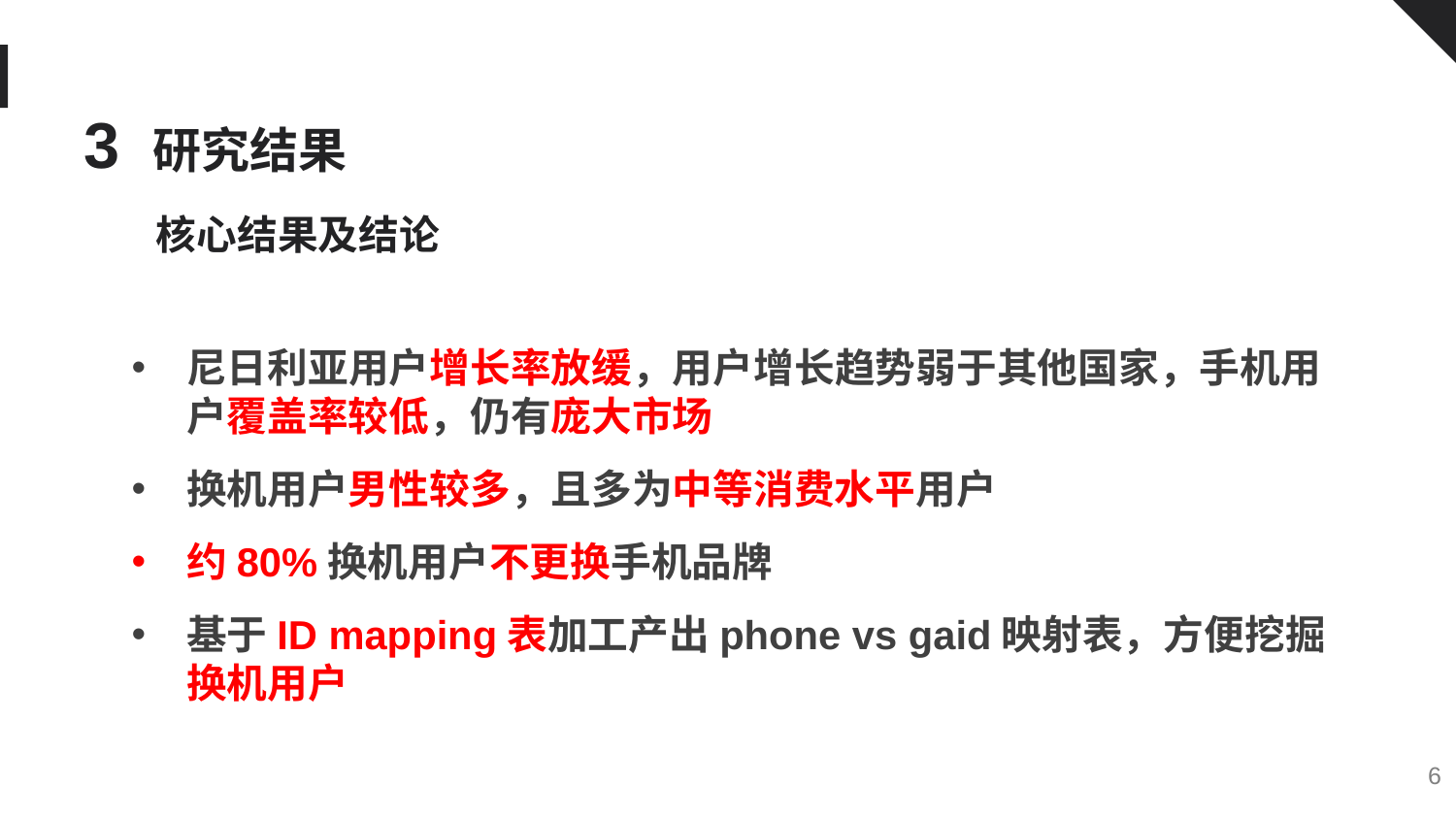

# 3 研究结果
核心结果及结论
尼日利亚用户增长率放缓，用户增长趋势弱于其他国家，手机用户覆盖率较低，仍有庞大市场
换机用户男性较多，且多为中等消费水平用户
约80%换机用户不更换手机品牌
基于ID mapping表加工产出phone vs gaid映射表，方便挖掘换机用户

6